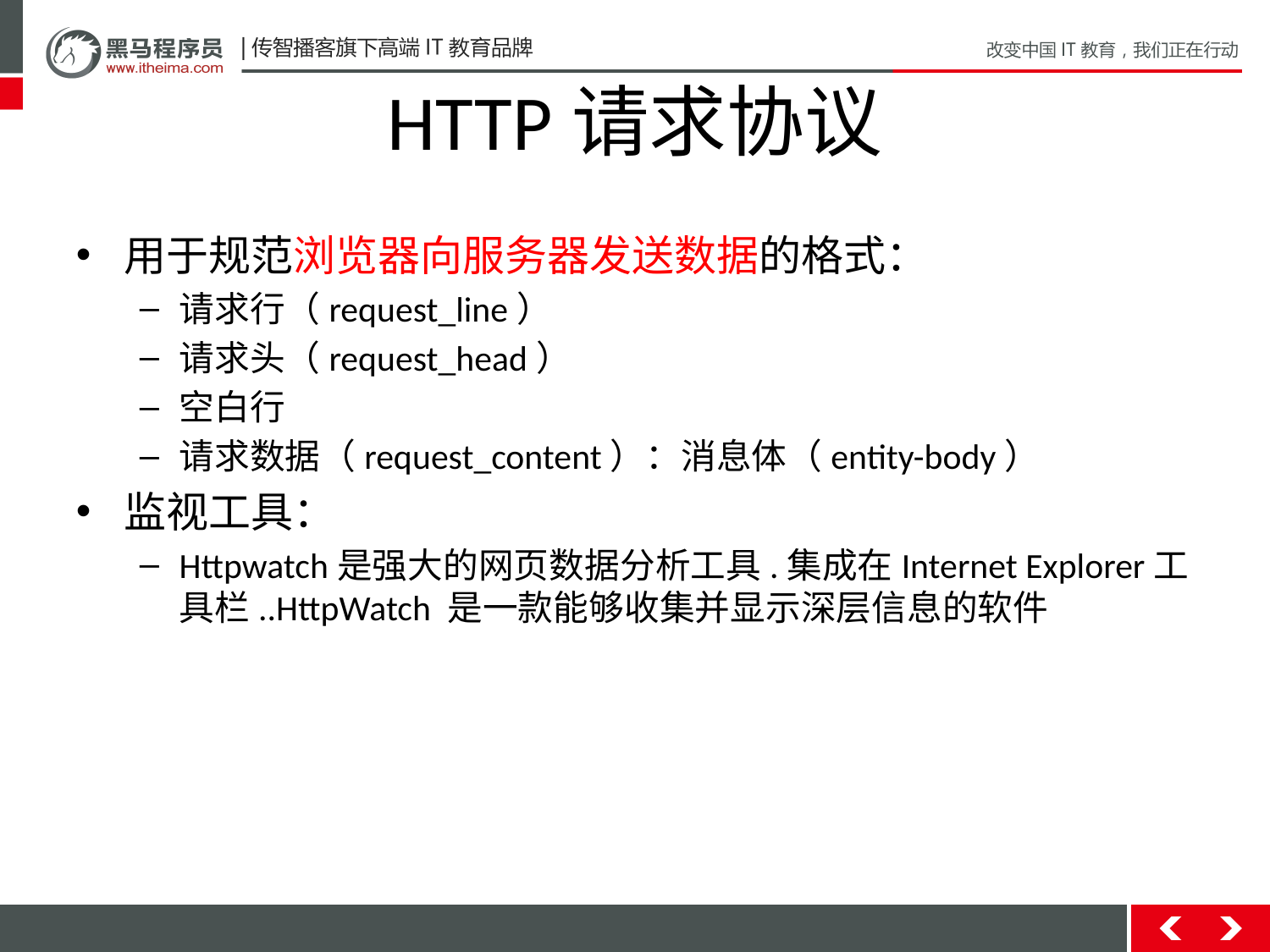

# HTTP请求协议
用于规范浏览器向服务器发送数据的格式：
请求行（request_line）
请求头（request_head）
空白行
请求数据（request_content）：消息体（entity-body）
监视工具：
Httpwatch是强大的网页数据分析工具.集成在Internet Explorer工具栏..HttpWatch 是一款能够收集并显示深层信息的软件